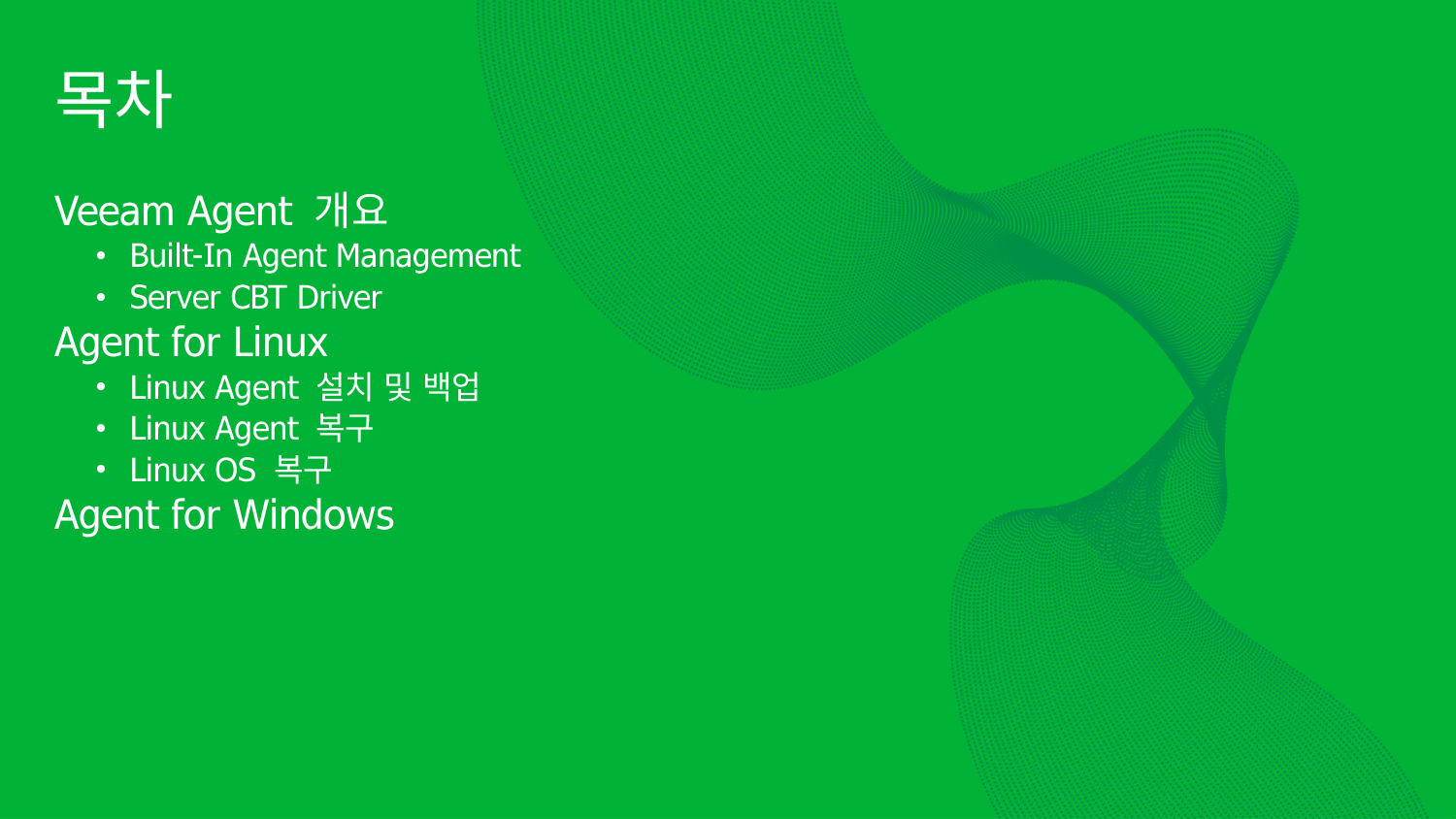

목차

Veeam Agent 개요
Built-In Agent Management
Server CBT Driver
Agent for Linux
Linux Agent 설치 및 백업
Linux Agent 복구
Linux OS 복구
Agent for Windows